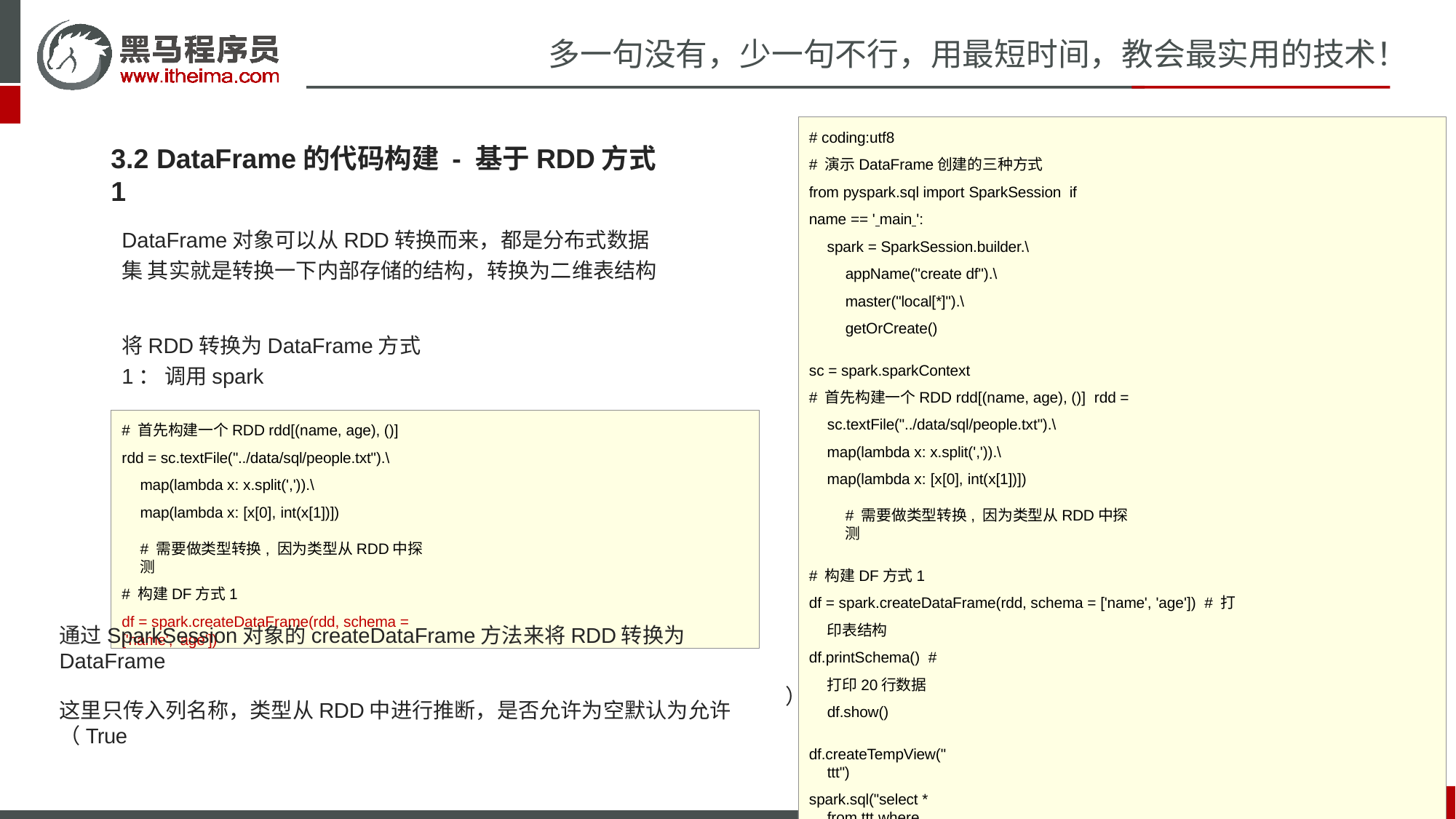

# 多一句没有，少一句不行，用最短时间，教会最实用的技术！

# coding:utf8
# 演示DataFrame创建的三种方式
from pyspark.sql import SparkSession  if name == ' main ':
spark = SparkSession.builder.\  appName("create df").\  master("local[*]").\  getOrCreate()

sc = spark.sparkContext
# 首先构建一个RDD rdd[(name, age), ()]  rdd = sc.textFile("../data/sql/people.txt").\
map(lambda x: x.split(',')).\
map(lambda x: [x[0], int(x[1])])	# 需要做类型转换, 因为类型从RDD中探测

# 构建DF方式1
df = spark.createDataFrame(rdd, schema = ['name', 'age'])  # 打印表结构
df.printSchema()  # 打印20行数据 df.show()

df.createTempView("ttt")
spark.sql("select * from ttt where age< 30").show()
3.2 DataFrame的代码构建 - 基于RDD方式1
DataFrame对象可以从RDD转换而来，都是分布式数据集 其实就是转换一下内部存储的结构，转换为二维表结构
将RDD转换为DataFrame方式1： 调用spark
# 首先构建一个RDD rdd[(name, age), ()]  rdd = sc.textFile("../data/sql/people.txt").\
map(lambda x: x.split(',')).\
map(lambda x: [x[0], int(x[1])])	# 需要做类型转换, 因为类型从RDD中探测
# 构建DF方式1
df = spark.createDataFrame(rdd, schema = ['name', 'age'])
通过SparkSession对象的createDataFrame方法来将RDD转换为DataFrame

这里只传入列名称，类型从RDD中进行推断，是否允许为空默认为允许（True
）
高级软件人才培训专家